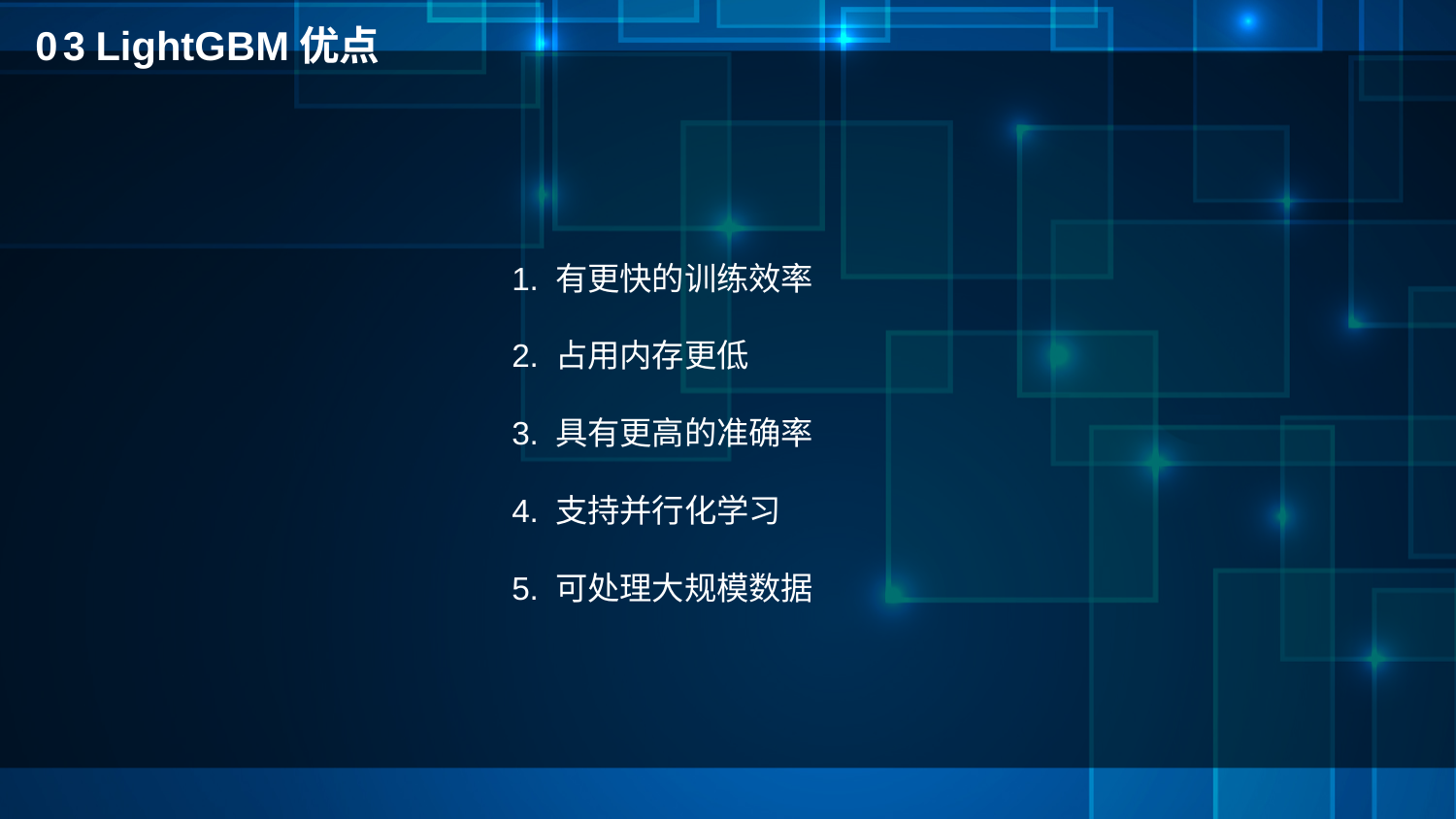

0 3  LightGBM优点
1. 有更快的训练效率

2. 占用内存更低

3. 具有更高的准确率

4. 支持并行化学习

5. 可处理大规模数据